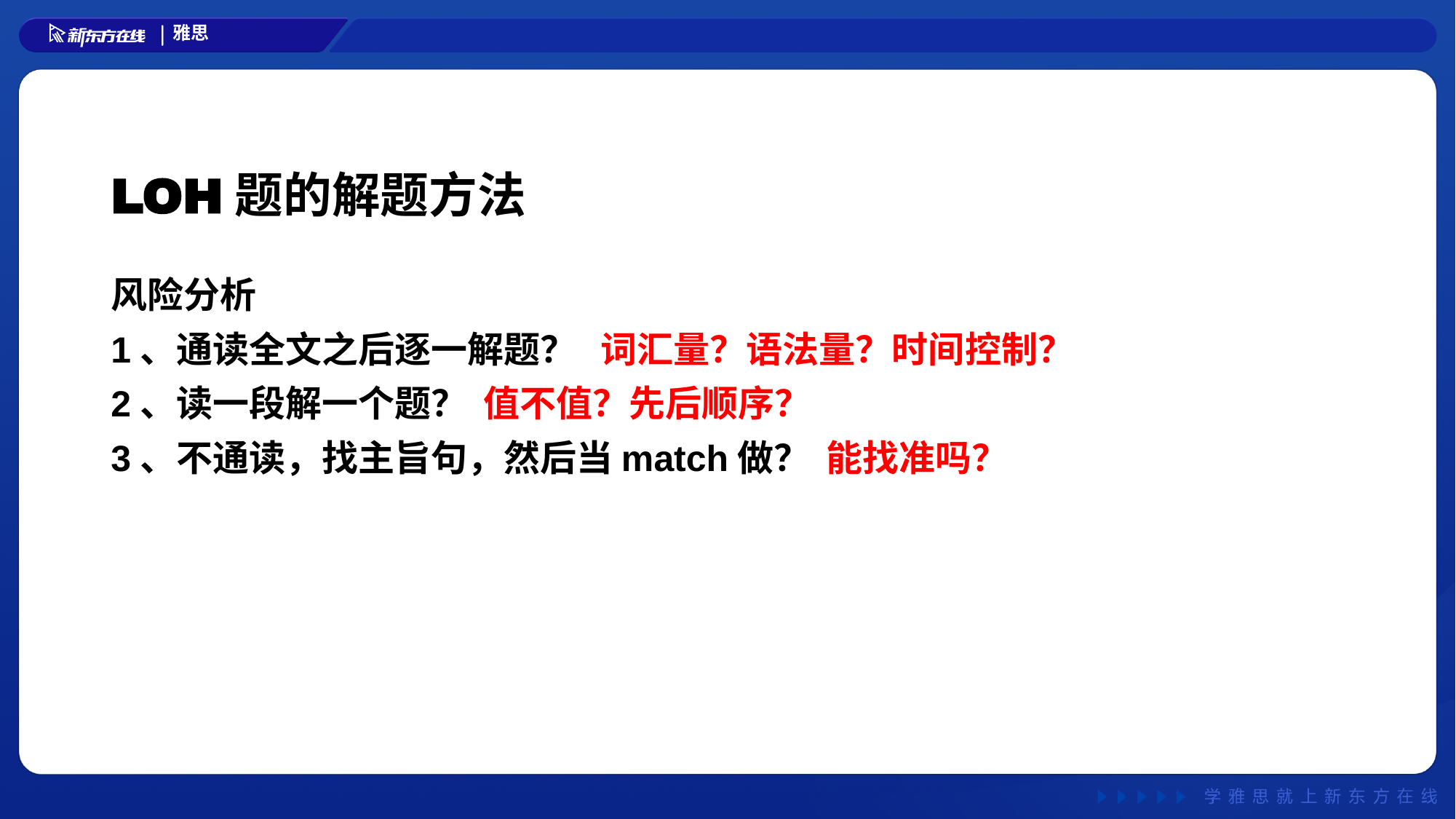

# LOH题的解题方法
风险分析
1、通读全文之后逐一解题？   词汇量？语法量？时间控制？
2、读一段解一个题？  值不值？先后顺序？
3、不通读，找主旨句，然后当match做？  能找准吗？